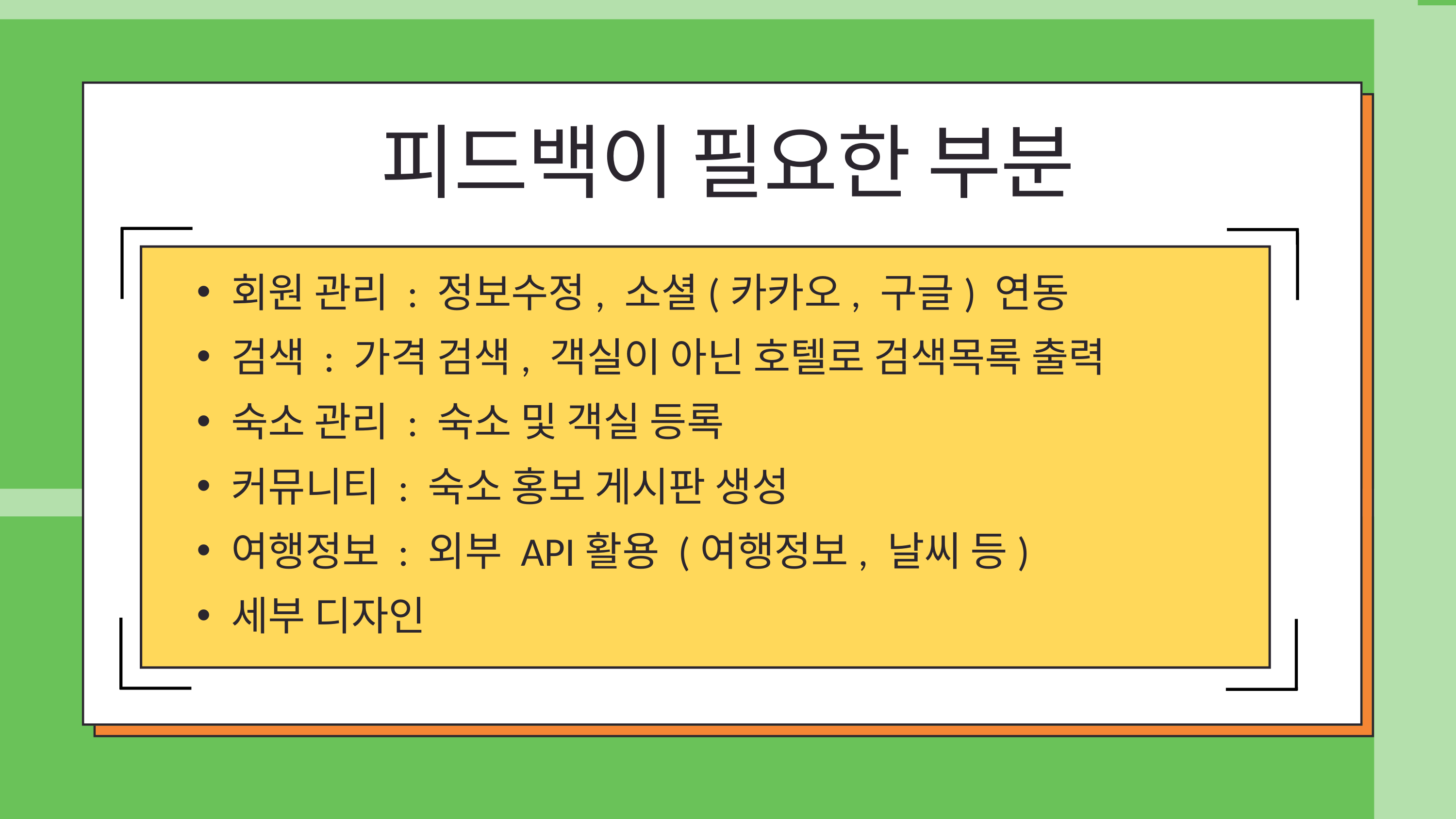

피드백이 필요한 부분

회원 관리 : 정보수정, 소셜(카카오, 구글) 연동
검색 : 가격 검색, 객실이 아닌 호텔로 검색목록 출력
숙소 관리 : 숙소 및 객실 등록
커뮤니티 : 숙소 홍보 게시판 생성
여행정보 : 외부 API활용 (여행정보, 날씨 등)
세부 디자인